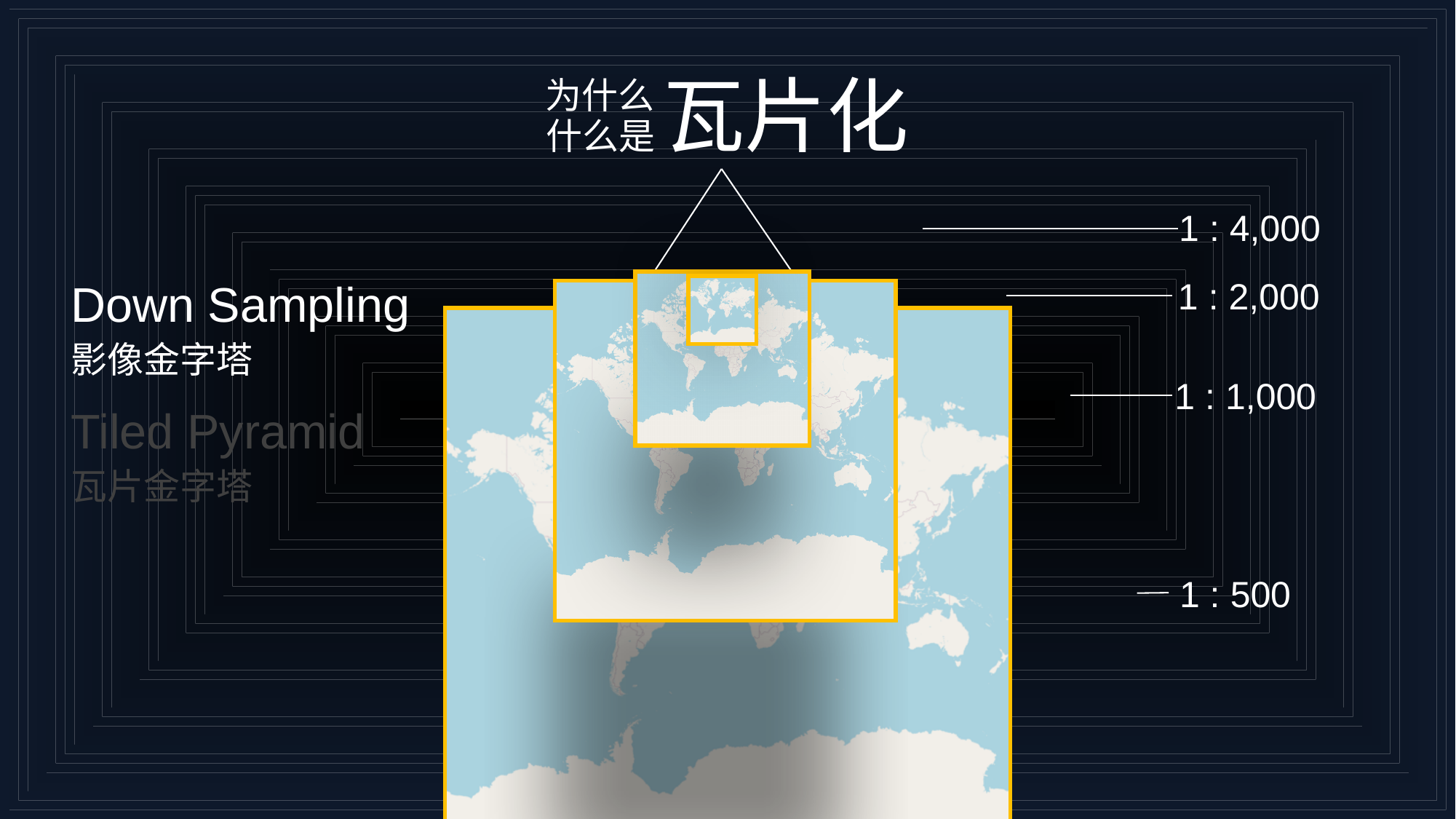

瓦片化
为什么
什么是
1 : 4,000
Down Sampling
影像金字塔
1 : 2,000

1 : 1,000
Tiled Pyramid
瓦片金字塔
1 : 500